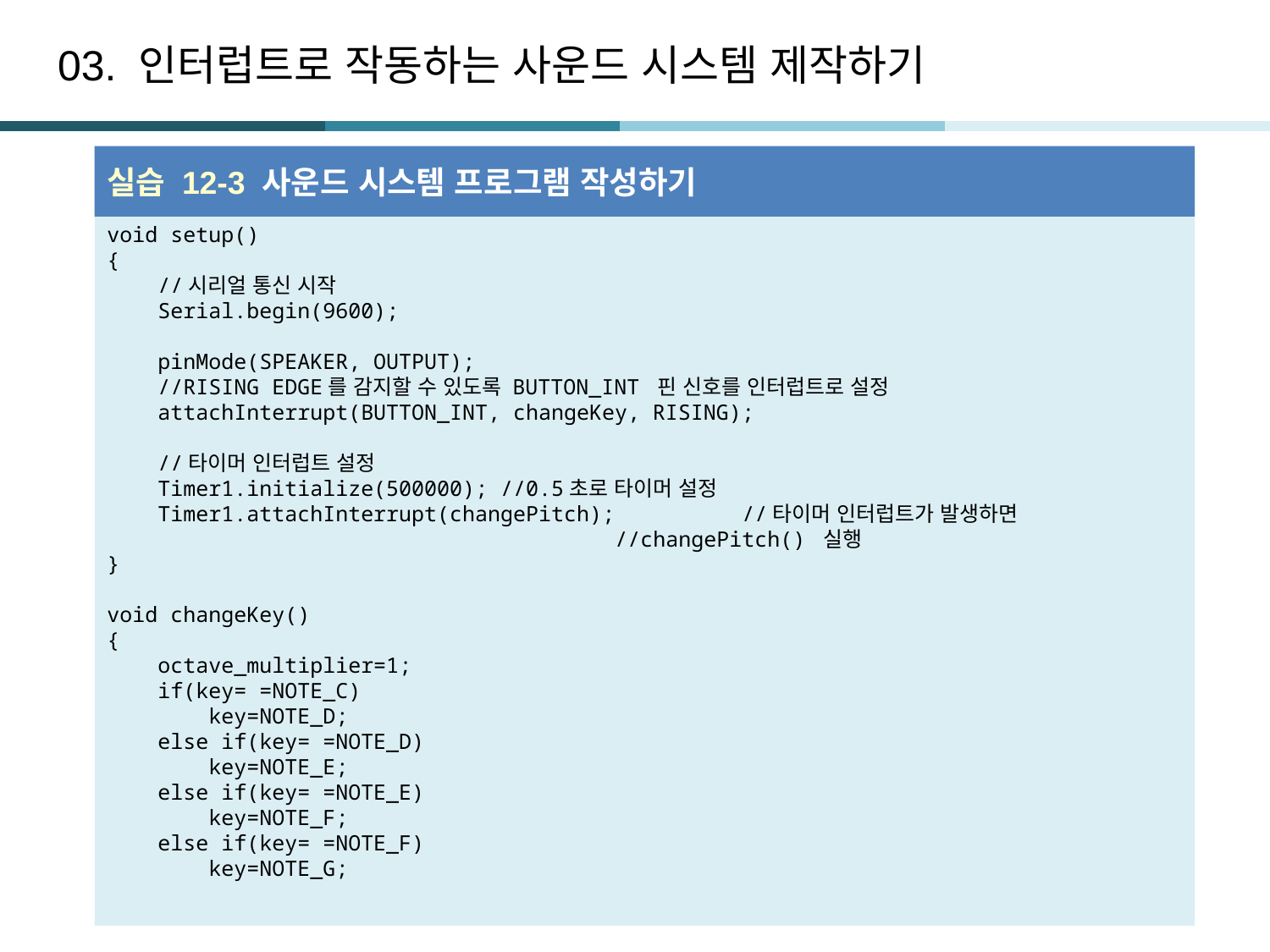

# 03. 인터럽트로 작동하는 사운드 시스템 제작하기
실습 12-3 사운드 시스템 프로그램 작성하기
void setup()
{
    //시리얼 통신 시작
    Serial.begin(9600);

    pinMode(SPEAKER, OUTPUT);
    //RISING EDGE를 감지할 수 있도록 BUTTON_INT 핀 신호를 인터럽트로 설정
    attachInterrupt(BUTTON_INT, changeKey, RISING);

    //타이머 인터럽트 설정
    Timer1.initialize(500000); //0.5초로 타이머 설정
    Timer1.attachInterrupt(changePitch);	//타이머 인터럽트가 발생하면
				//changePitch() 실행
}

void changeKey()
{
    octave_multiplier=1;
    if(key= =NOTE_C)
        key=NOTE_D;
    else if(key= =NOTE_D)
        key=NOTE_E;
    else if(key= =NOTE_E)
        key=NOTE_F;
    else if(key= =NOTE_F)
        key=NOTE_G;